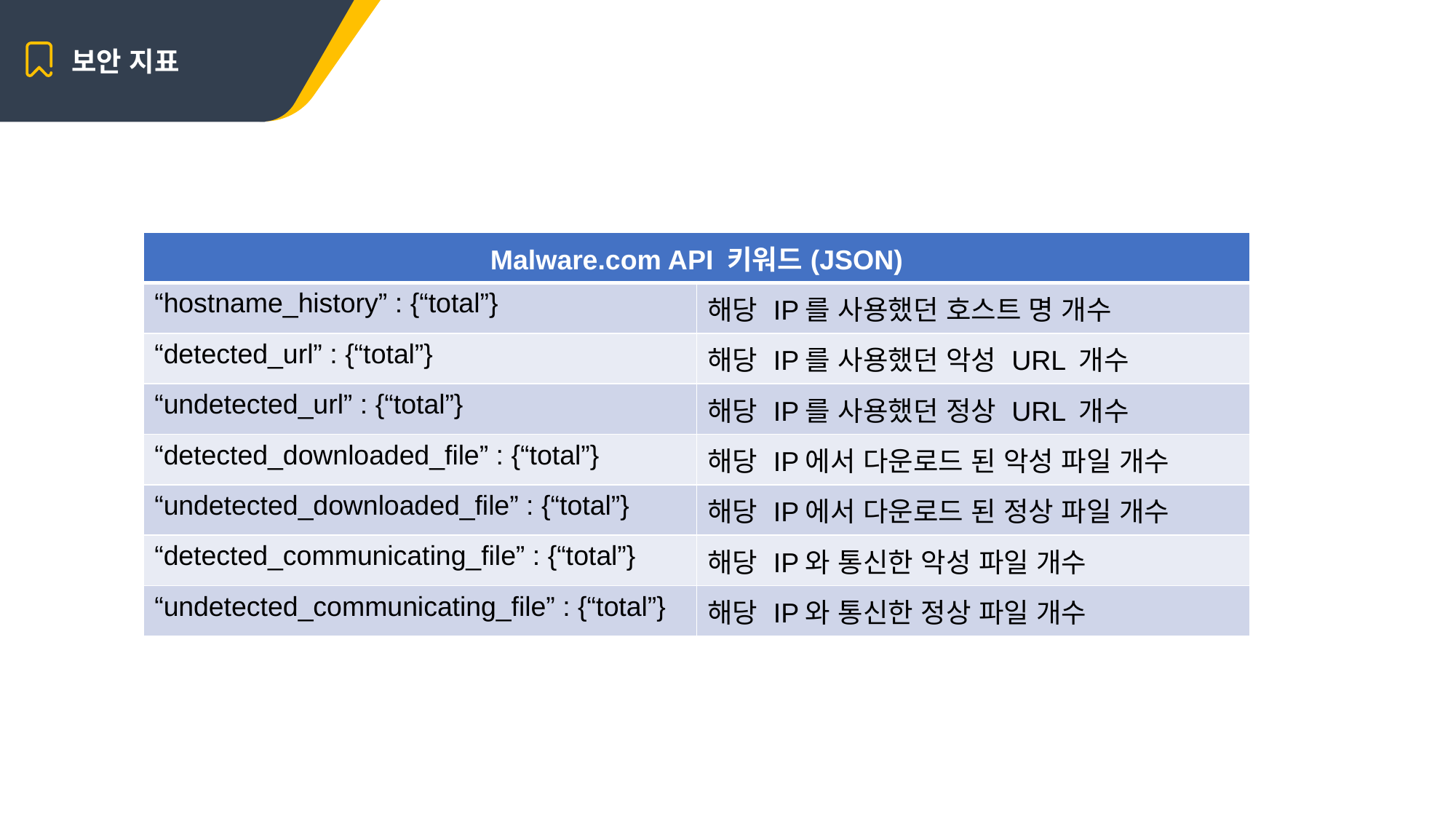

보안 지표

| Malware.com API 키워드(JSON) |  |
| --- | --- |
| “hostname\_history” : {“total”} | 해당 IP를 사용했던 호스트 명 개수 |
| “detected\_url” : {“total”} | 해당 IP를 사용했던 악성 URL 개수 |
| “undetected\_url” : {“total”} | 해당 IP를 사용했던 정상 URL 개수 |
| “detected\_downloaded\_file” : {“total”} | 해당 IP에서 다운로드 된 악성 파일 개수 |
| “undetected\_downloaded\_file” : {“total”} | 해당 IP에서 다운로드 된 정상 파일 개수 |
| “detected\_communicating\_file” : {“total”} | 해당 IP와 통신한 악성 파일 개수 |
| “undetected\_communicating\_file” : {“total”} | 해당 IP와 통신한 정상 파일 개수 |